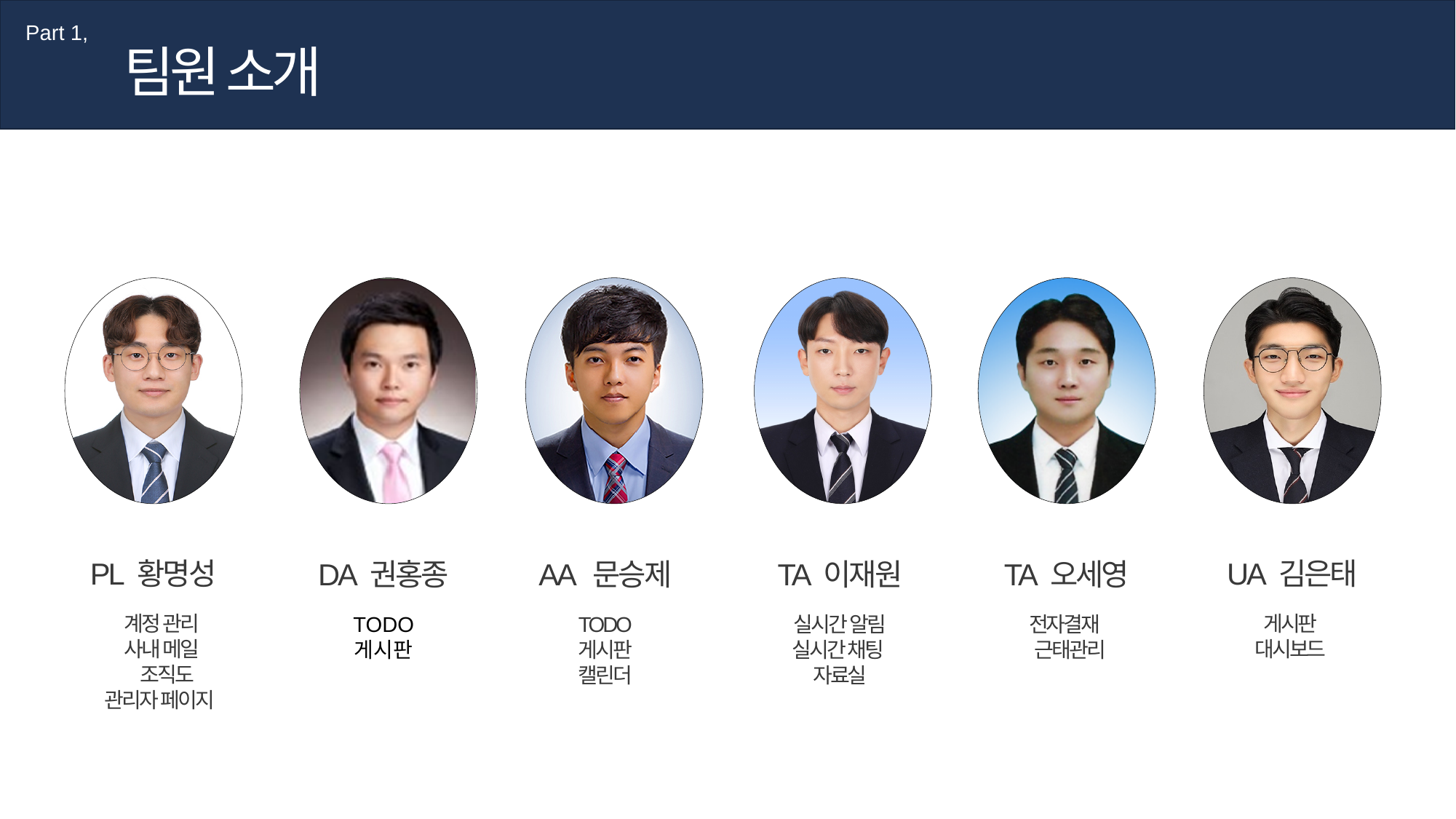

Part 1,
팀원 소개

UA 김은태
게시판
대시보드

PL 황명성
계정 관리
사내 메일
 조직도
관리자 페이지

AA 문승제
TODO
게시판
캘린더

TA 오세영
전자결재
 근태관리

DA 권홍종
TODO
게시판
TA 이재원
실시간 알림
실시간 채팅
자료실